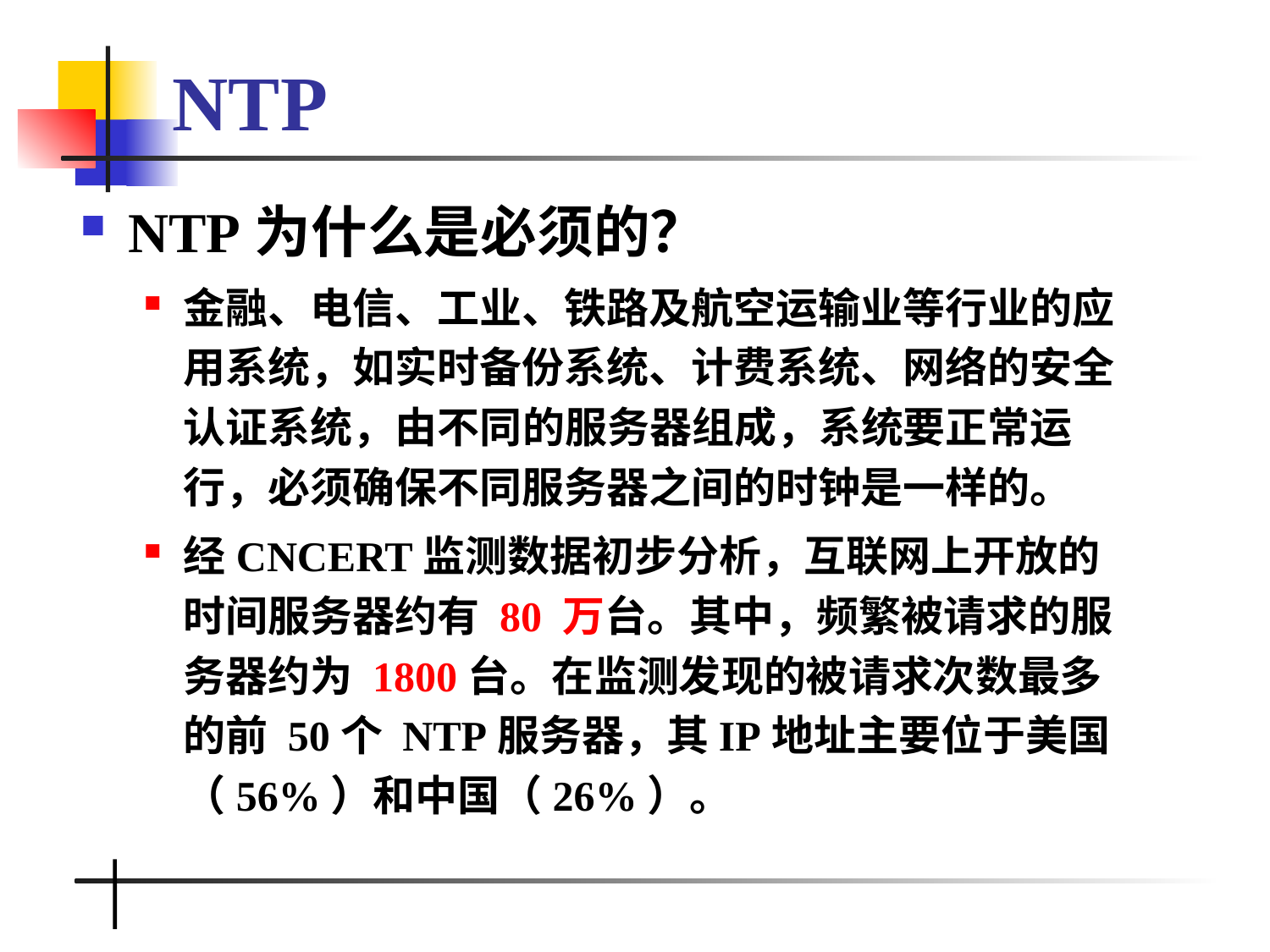

# NTP
NTP为什么是必须的？
金融、电信、工业、铁路及航空运输业等行业的应用系统，如实时备份系统、计费系统、网络的安全认证系统，由不同的服务器组成，系统要正常运行，必须确保不同服务器之间的时钟是一样的。
经CNCERT监测数据初步分析，互联网上开放的时间服务器约有 80 万台。其中，频繁被请求的服务器约为 1800台。在监测发现的被请求次数最多的前 50个 NTP服务器，其IP地址主要位于美国（56%）和中国（26%）。